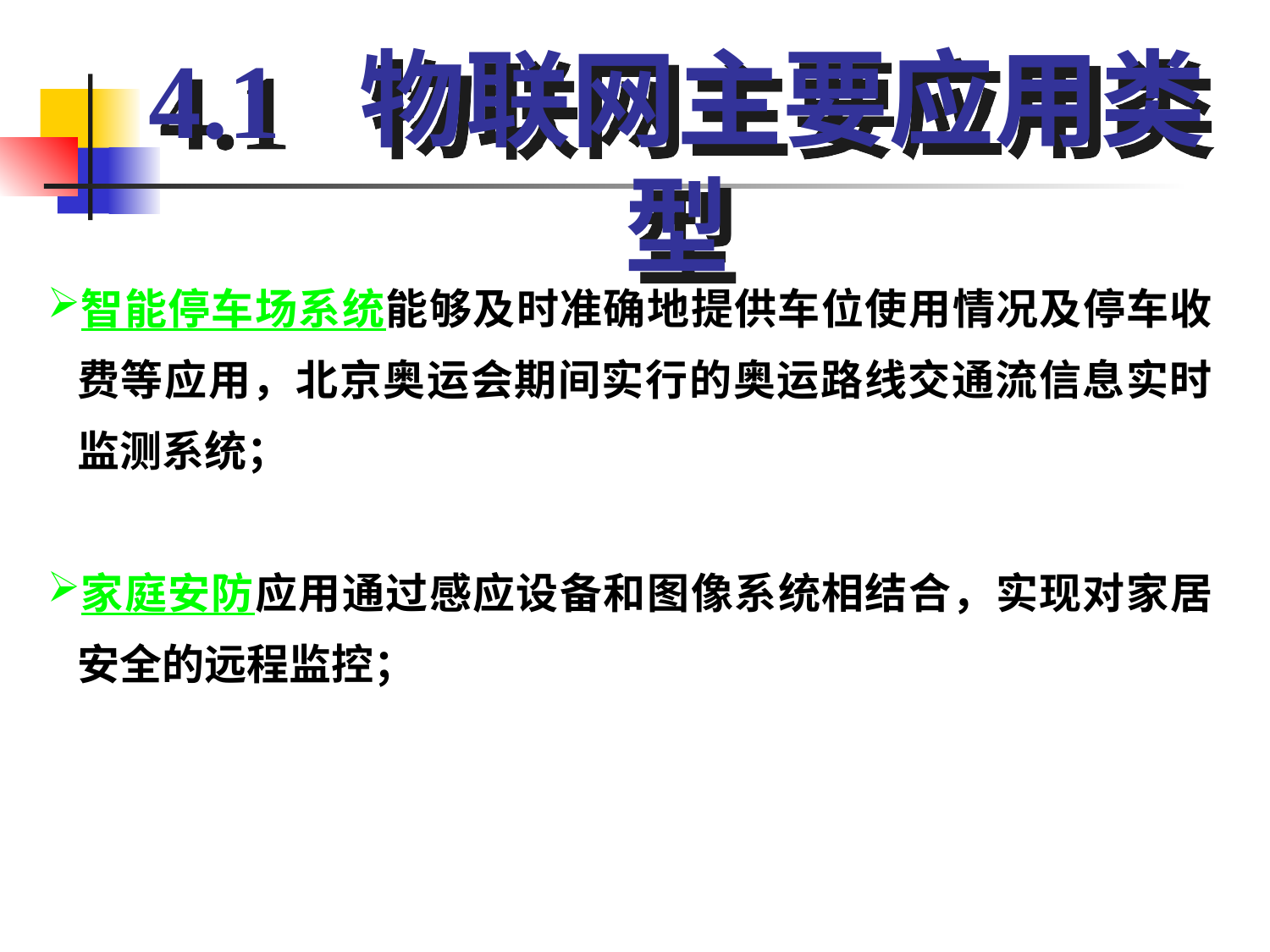

4.1  物联网主要应用类型
智能停车场系统能够及时准确地提供车位使用情况及停车收费等应用，北京奥运会期间实行的奥运路线交通流信息实时监测系统；

家庭安防应用通过感应设备和图像系统相结合，实现对家居安全的远程监控；